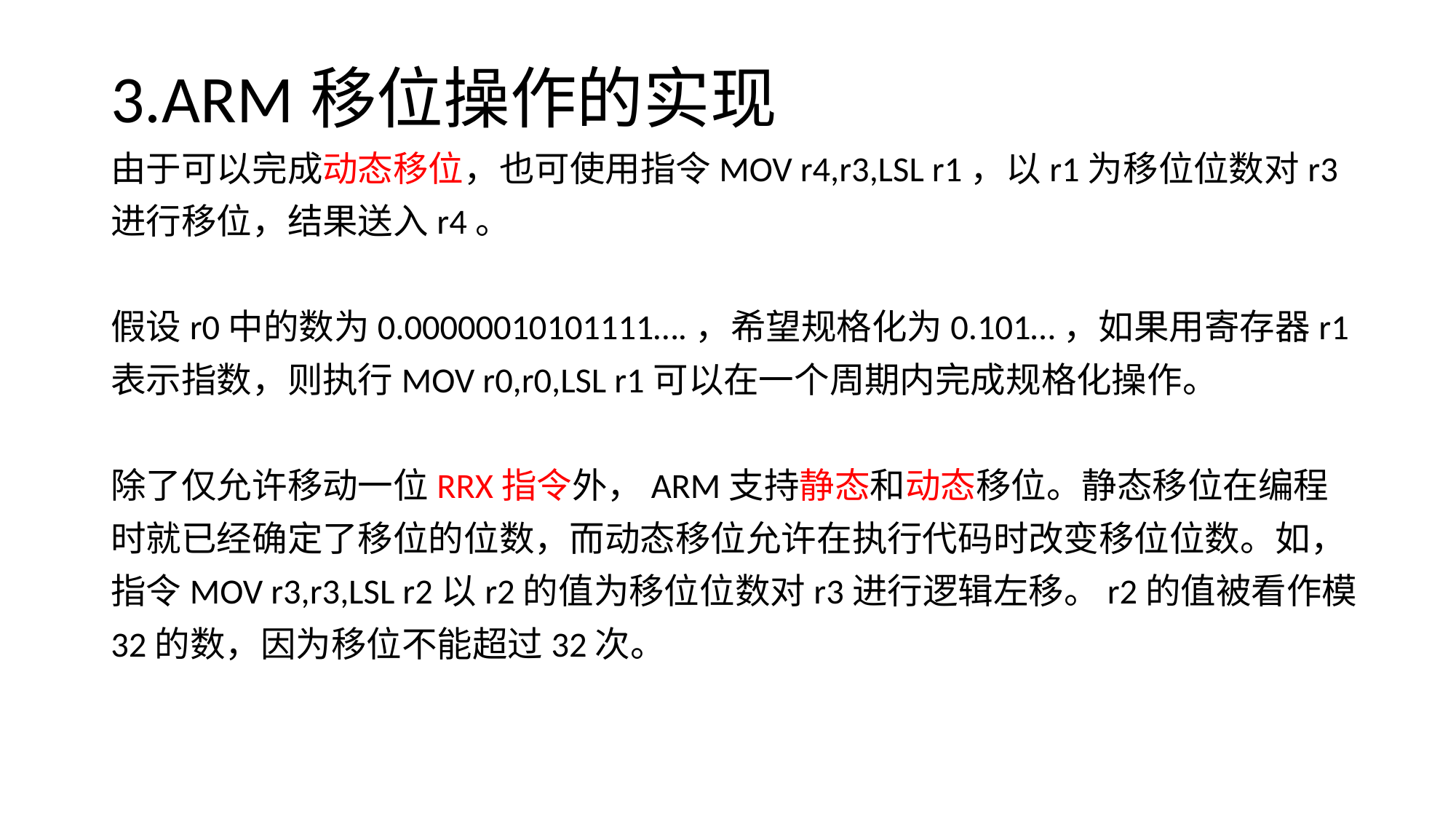

# 3.ARM移位操作的实现
由于可以完成动态移位，也可使用指令MOV r4,r3,LSL r1，以r1为移位位数对r3
进行移位，结果送入r4。

假设r0中的数为0.00000010101111….，希望规格化为0.101…，如果用寄存器r1
表示指数，则执行MOV r0,r0,LSL r1可以在一个周期内完成规格化操作。

除了仅允许移动一位RRX指令外，ARM支持静态和动态移位。静态移位在编程
时就已经确定了移位的位数，而动态移位允许在执行代码时改变移位位数。如，
指令MOV r3,r3,LSL r2以r2的值为移位位数对r3进行逻辑左移。r2的值被看作模
32的数，因为移位不能超过32次。